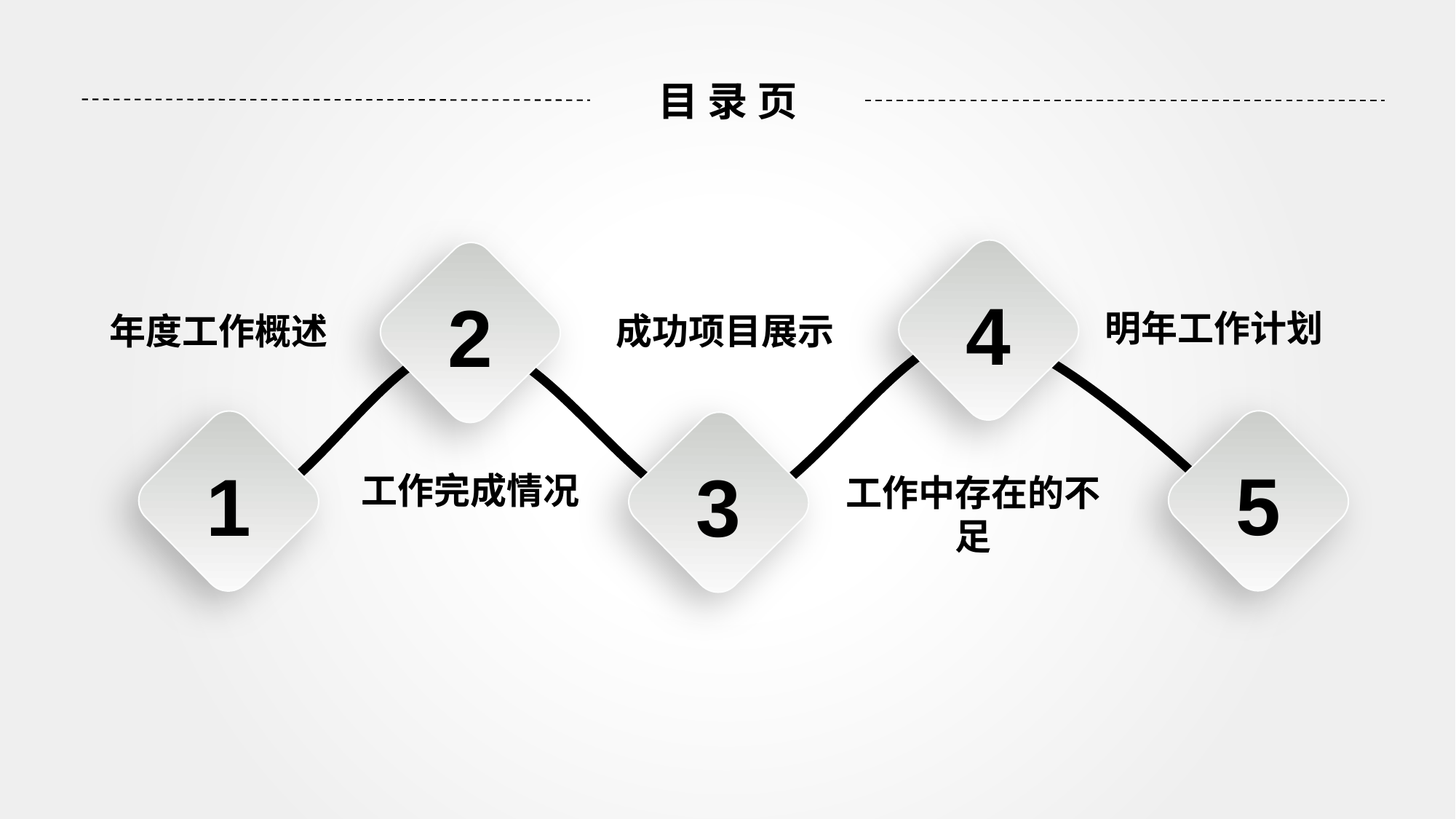

目 录 页

4

2
明年工作计划
成功项目展示
年度工作概述

5

1

3
工作完成情况
工作中存在的不足